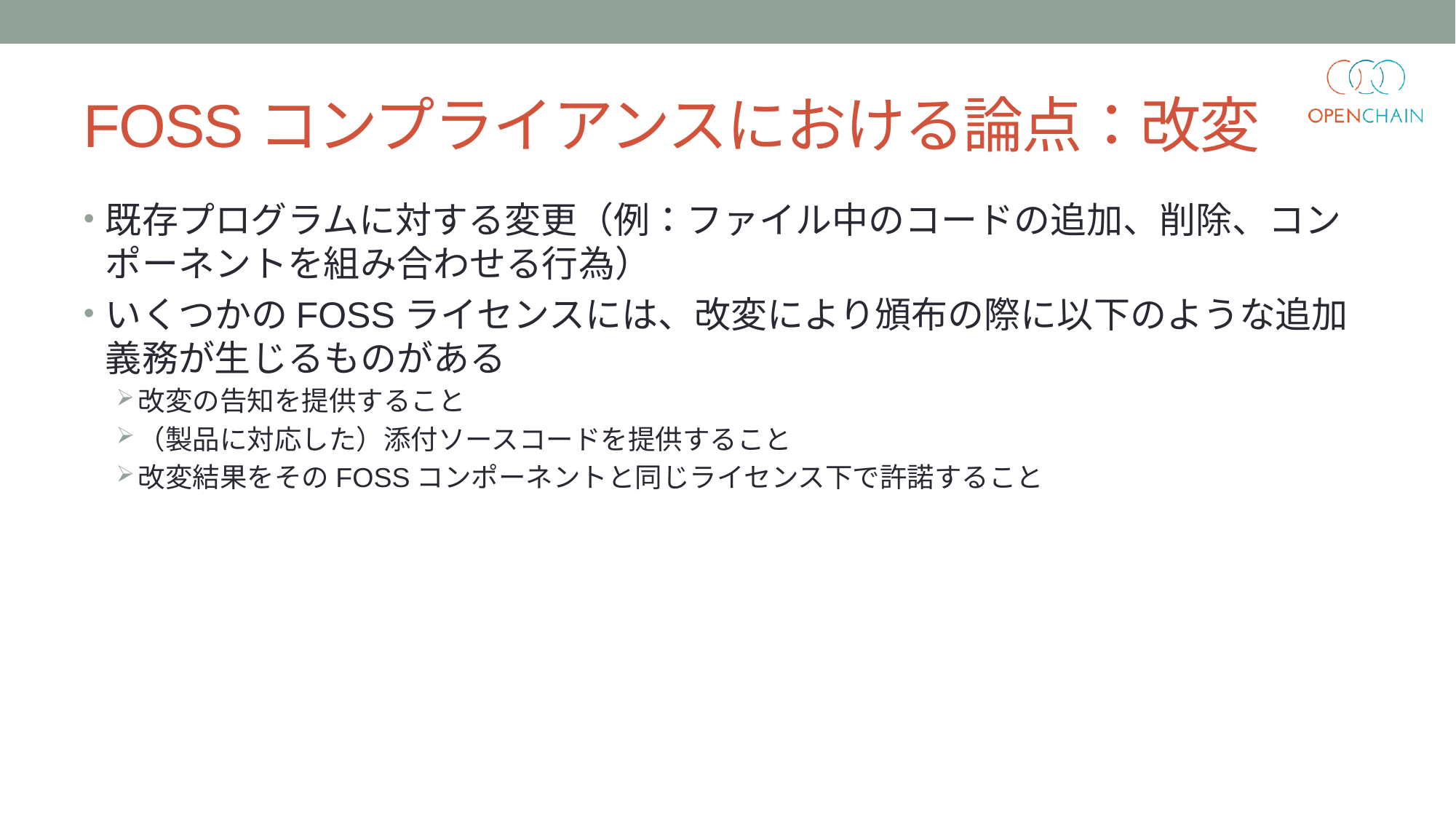

# FOSSコンプライアンスにおける論点：改変
既存プログラムに対する変更（例：ファイル中のコードの追加、削除、コンポーネントを組み合わせる行為）
いくつかのFOSSライセンスには、改変により頒布の際に以下のような追加義務が生じるものがある
改変の告知を提供すること
（製品に対応した）添付ソースコードを提供すること
改変結果をそのFOSSコンポーネントと同じライセンス下で許諾すること